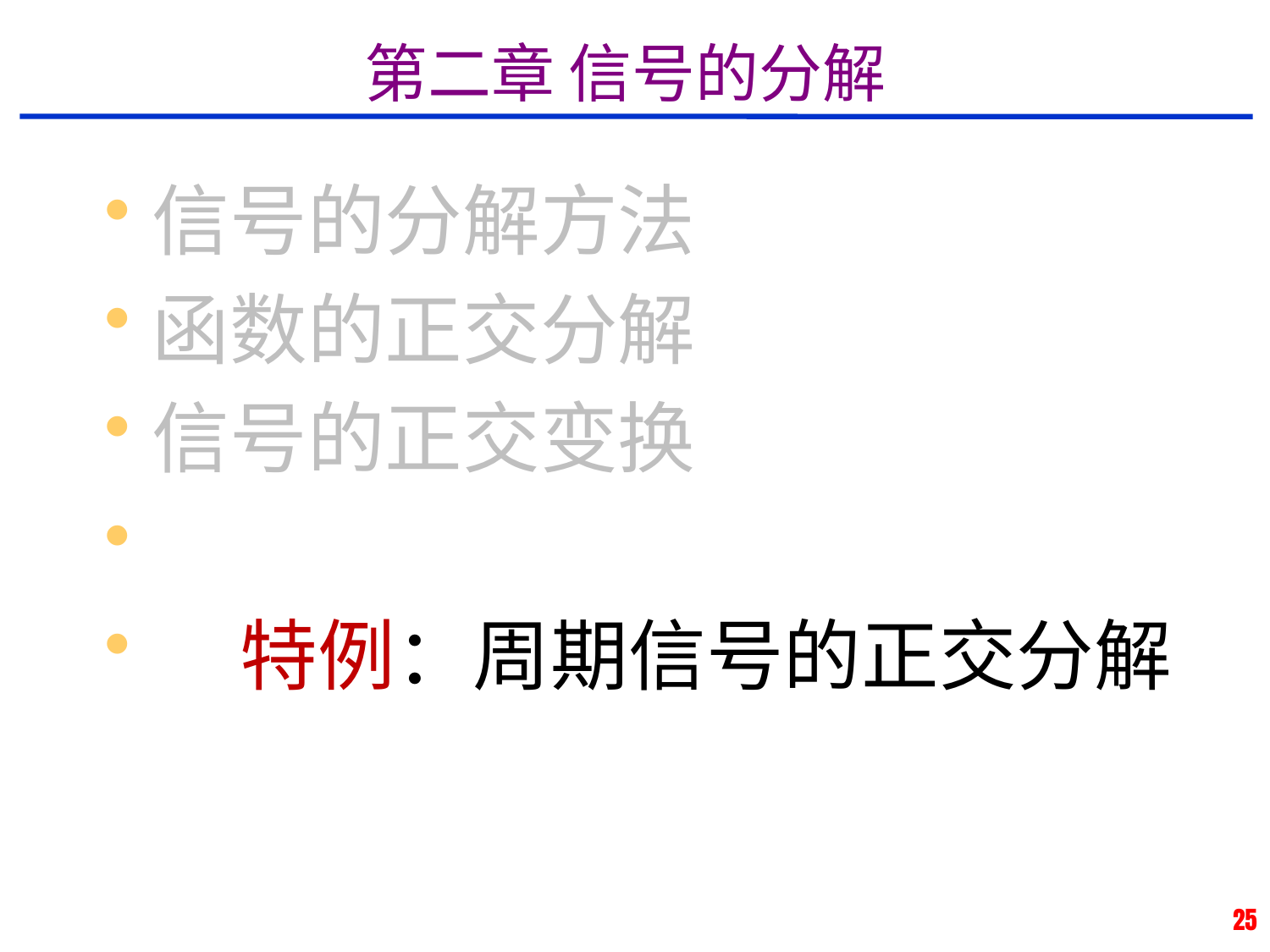

第二章 信号的分解
信号的分解方法
函数的正交分解
信号的正交变换

    特例：周期信号的正交分解
25